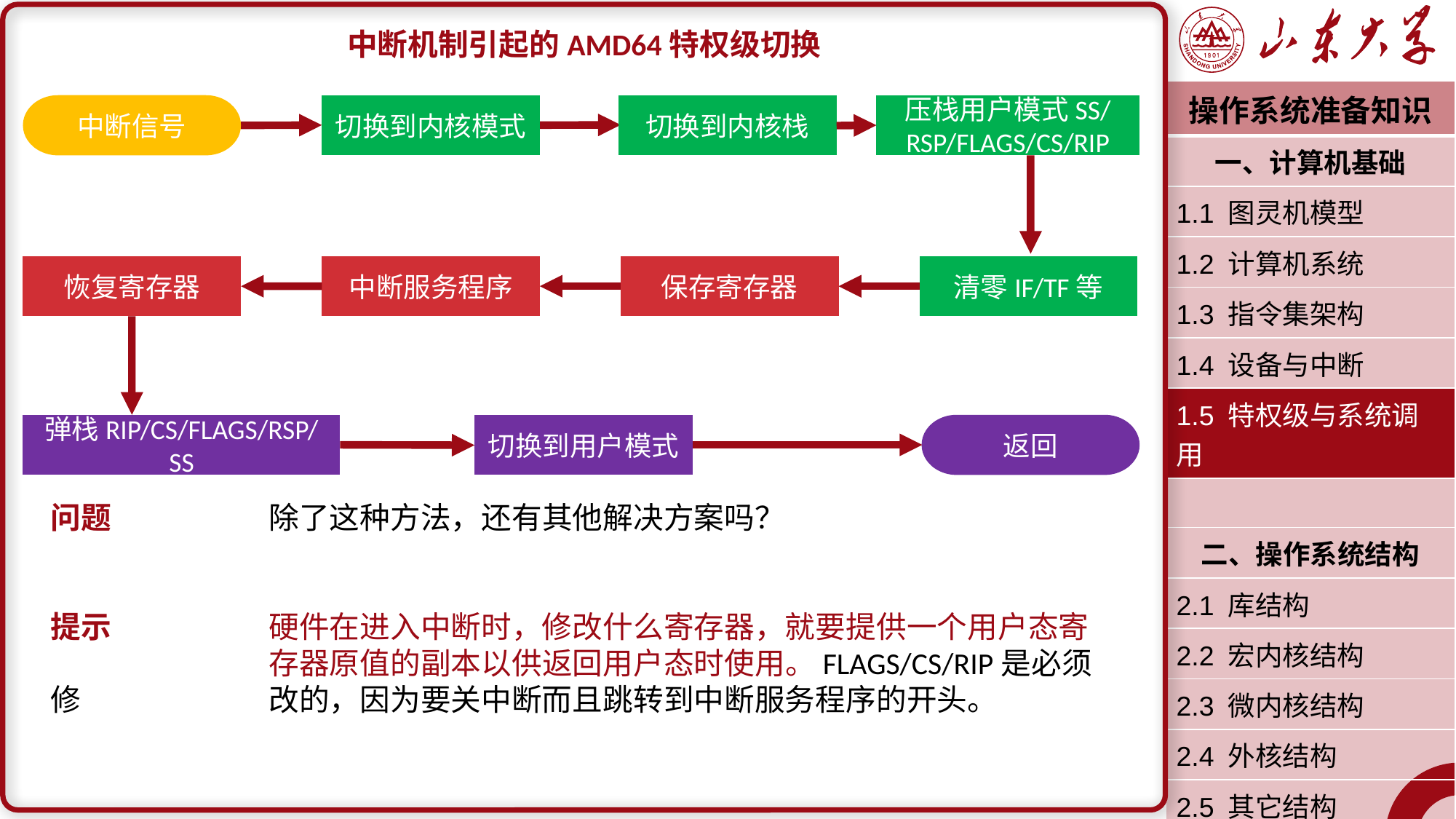

中断机制引起的AMD64特权级切换

问题		除了这种方法，还有其他解决方案吗？

提示		硬件在进入中断时，修改什么寄存器，就要提供一个用户态寄		存器原值的副本以供返回用户态时使用。FLAGS/CS/RIP是必须修		改的，因为要关中断而且跳转到中断服务程序的开头。
| 操作系统准备知识 |
| --- |
| 一、计算机基础 |
| 1.1 图灵机模型 |
| 1.2 计算机系统 |
| 1.3 指令集架构 |
| 1.4 设备与中断 |
| 1.5 特权级与系统调用 |
|  |
| 二、操作系统结构 |
| 2.1 库结构 |
| 2.2 宏内核结构 |
| 2.3 微内核结构 |
| 2.4 外核结构 |
| 2.5 其它结构 |
| 潘润宇 2023.02 |
中断信号
切换到内核模式
切换到内核栈
压栈用户模式SS/RSP/FLAGS/CS/RIP
恢复寄存器
中断服务程序
保存寄存器
清零IF/TF等
弹栈RIP/CS/FLAGS/RSP/SS
切换到用户模式
返回